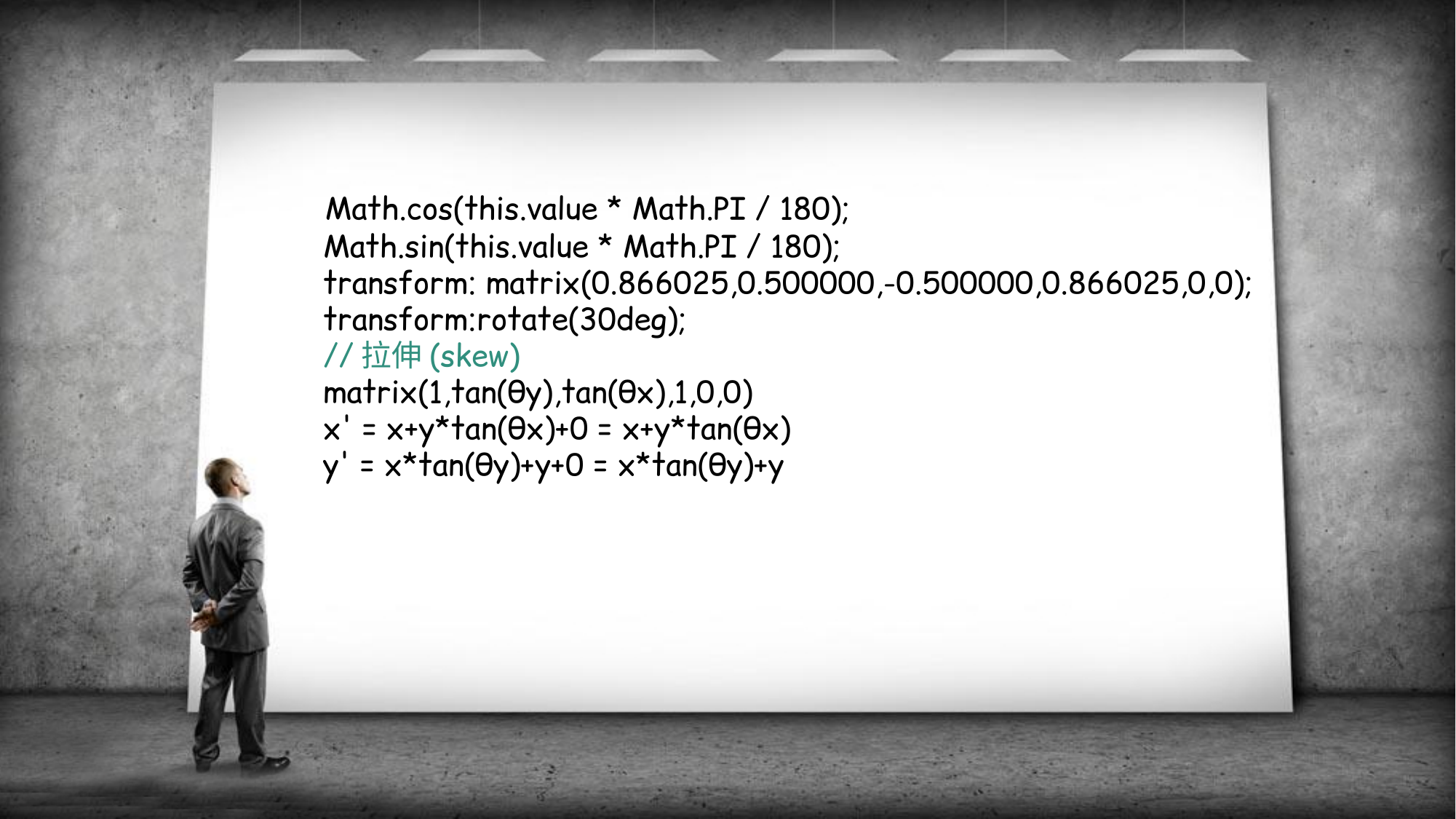

Math.cos(this.value * Math.PI / 180);
 Math.sin(this.value * Math.PI / 180);
 transform: matrix(0.866025,0.500000,-0.500000,0.866025,0,0);
 transform:rotate(30deg);
 //拉伸(skew)
 matrix(1,tan(θy),tan(θx),1,0,0)
 x' = x+y*tan(θx)+0 = x+y*tan(θx)
 y' = x*tan(θy)+y+0 = x*tan(θy)+y